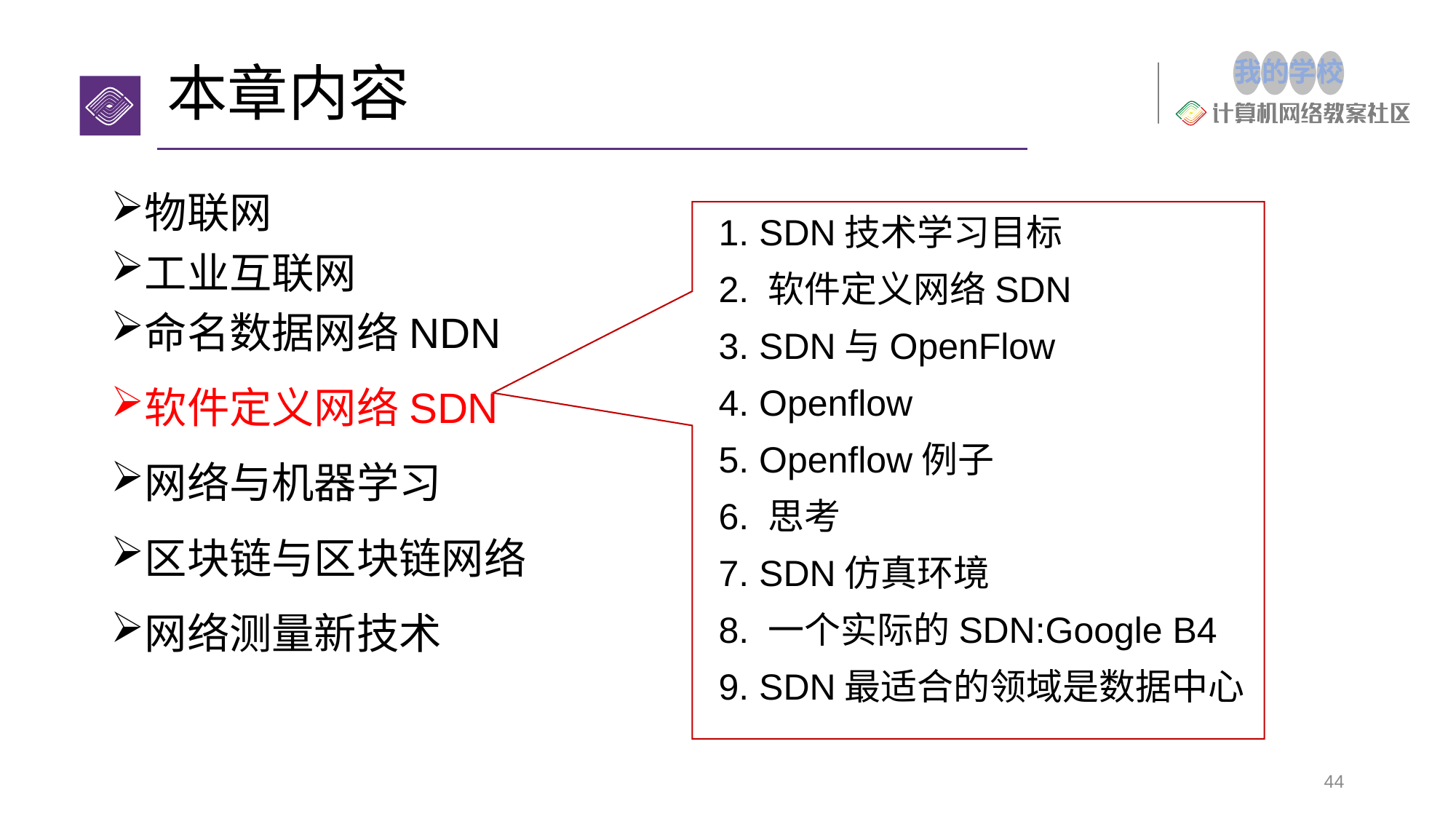

# 本章内容
物联网
工业互联网
命名数据网络NDN
软件定义网络SDN
网络与机器学习
区块链与区块链网络
网络测量新技术

1. SDN技术学习目标
2. 软件定义网络SDN
3. SDN与OpenFlow
4. Openflow
5. Openflow例子
6. 思考
7. SDN仿真环境
8. 一个实际的SDN:Google B4
9. SDN最适合的领域是数据中心

44